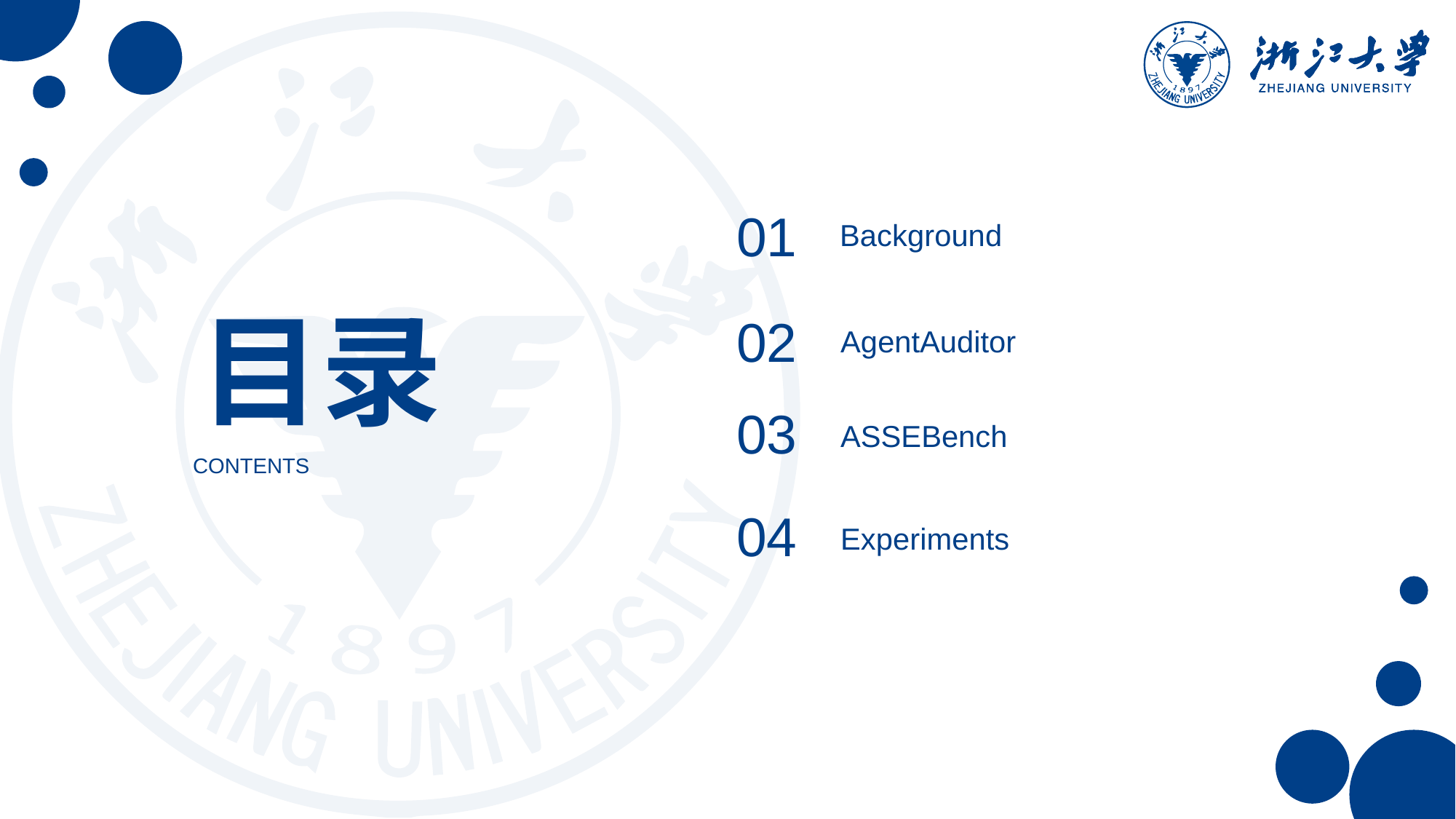

01
Background
目录
02
AgentAuditor
03
ASSEBench
CONTENTS
04
Experiments